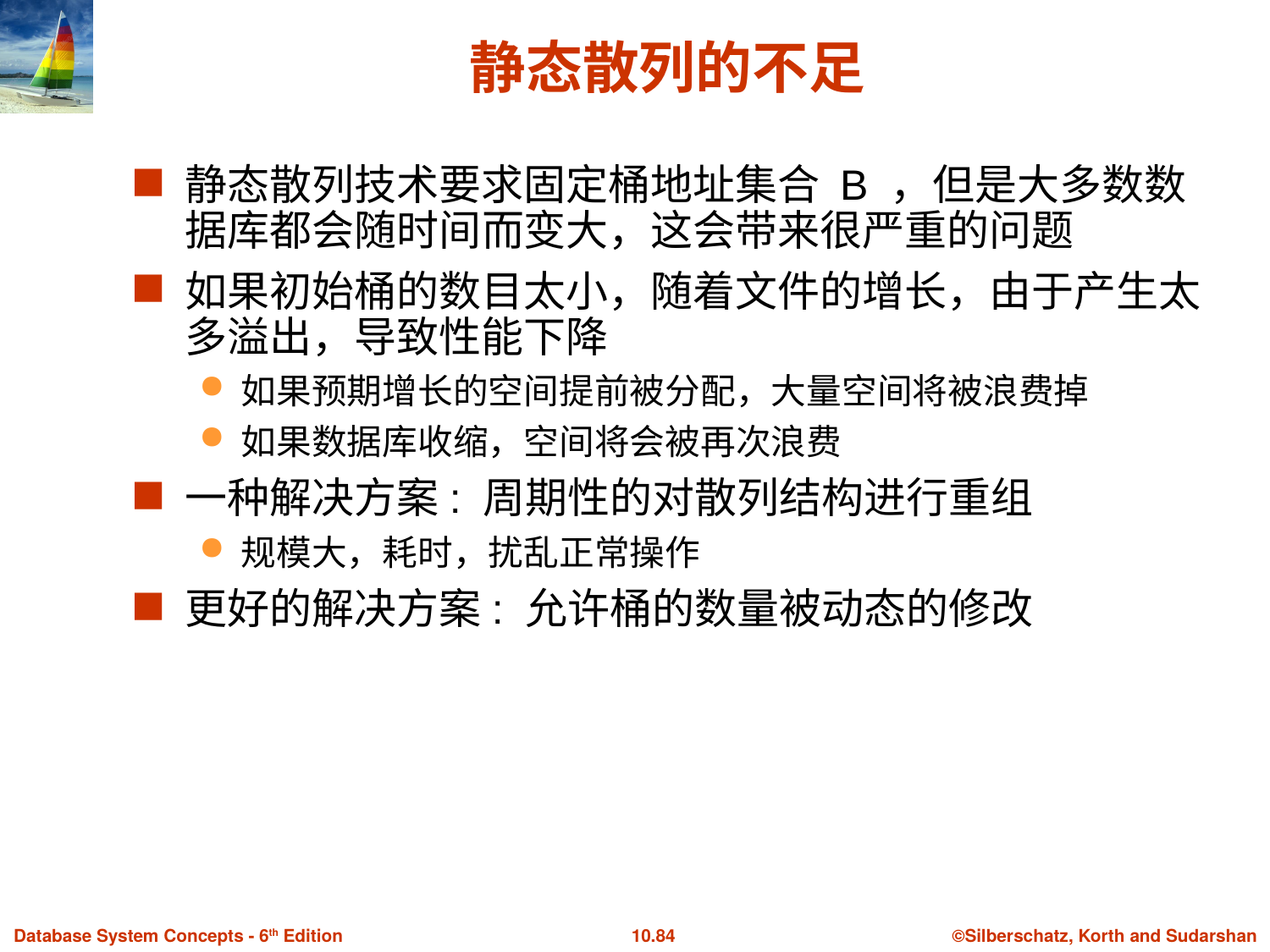

# 静态散列的不足
静态散列技术要求固定桶地址集合 B ，但是大多数数据库都会随时间而变大，这会带来很严重的问题
如果初始桶的数目太小，随着文件的增长，由于产生太多溢出，导致性能下降
如果预期增长的空间提前被分配，大量空间将被浪费掉
如果数据库收缩，空间将会被再次浪费
一种解决方案: 周期性的对散列结构进行重组
规模大，耗时，扰乱正常操作
更好的解决方案: 允许桶的数量被动态的修改